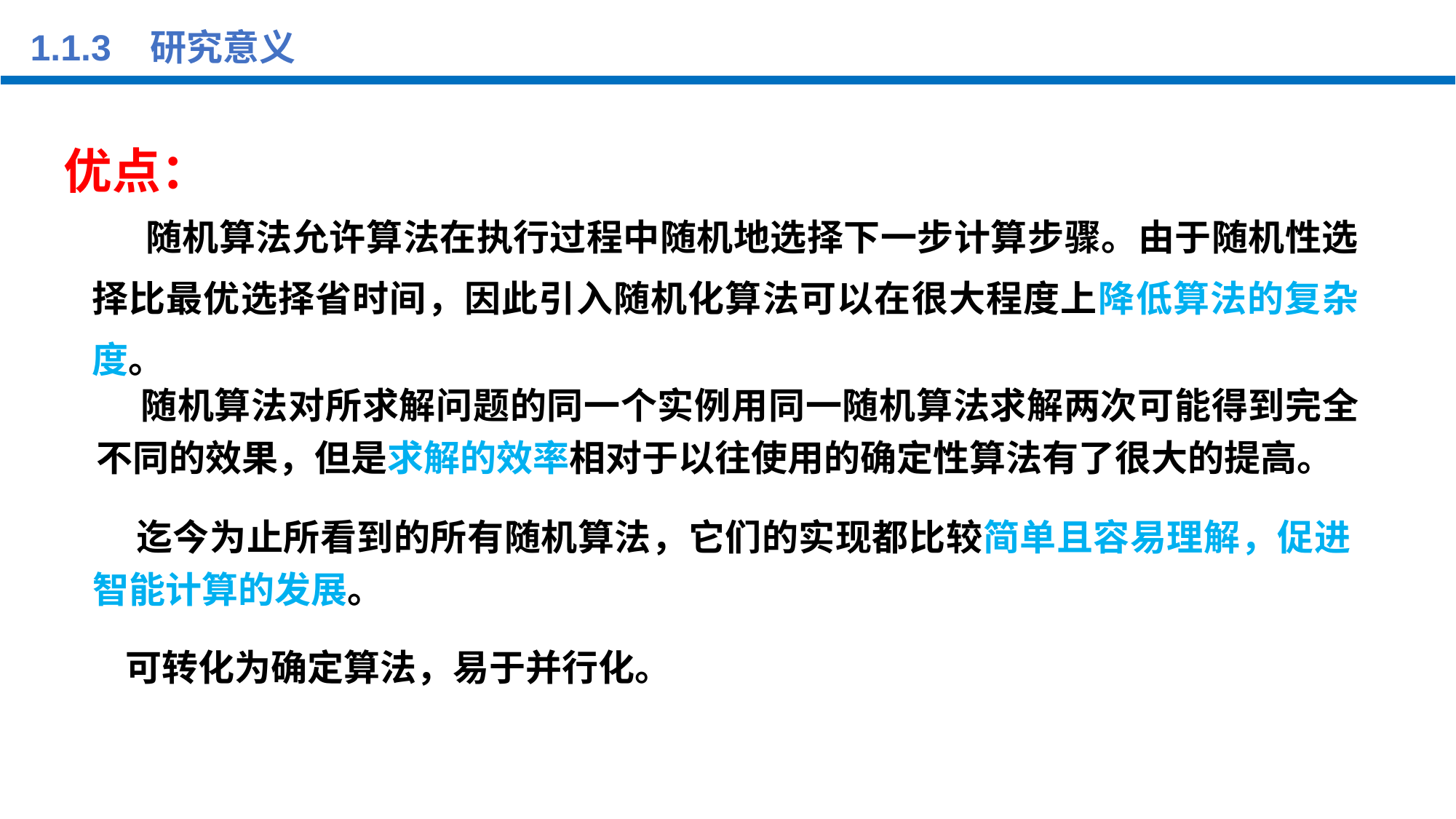

1.1.3   研究意义

优点：
          随机算法允许算法在执行过程中随机地选择下一步计算步骤。由于随机性选择比最优选择省时间，因此引入随机化算法可以在很大程度上降低算法的复杂度。

    随机算法对所求解问题的同一个实例用同一随机算法求解两次可能得到完全不同的效果，但是求解的效率相对于以往使用的确定性算法有了很大的提高。
    迄今为止所看到的所有随机算法，它们的实现都比较简单且容易理解，促进智能计算的发展。
可转化为确定算法，易于并行化。